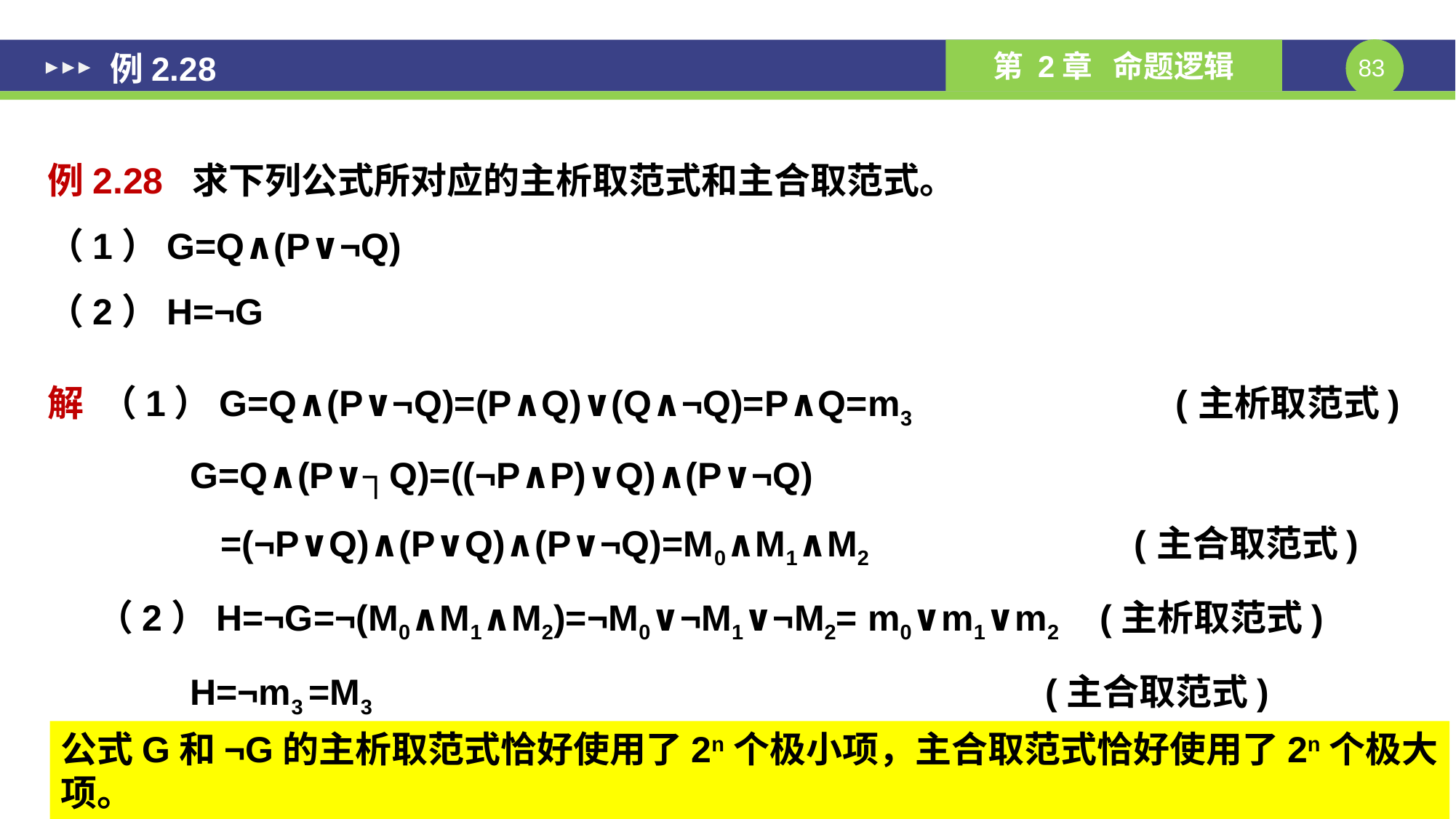

例2.28
例2.28  求下列公式所对应的主析取范式和主合取范式。
（1）G=Q∧(P∨¬Q)
（2）H=¬G
解  （1）G=Q∧(P∨¬Q)=(P∧Q)∨(Q∧¬Q)=P∧Q=m3                          (主析取范式)
              G=Q∧(P∨┐Q)=((¬P∧P)∨Q)∧(P∨¬Q)
                 =(¬P∨Q)∧(P∨Q)∧(P∨¬Q)=M0∧M1∧M2                           (主合取范式)
     （2）H=¬G=¬(M0∧M1∧M2)=¬M0∨¬M1∨¬M2= m0∨m1∨m2    (主析取范式)
              H=¬m3 =M3                                                                                                    (主合取范式)
公式G和¬G的主析取范式恰好使用了2n个极小项，主合取范式恰好使用了2n个极大项。